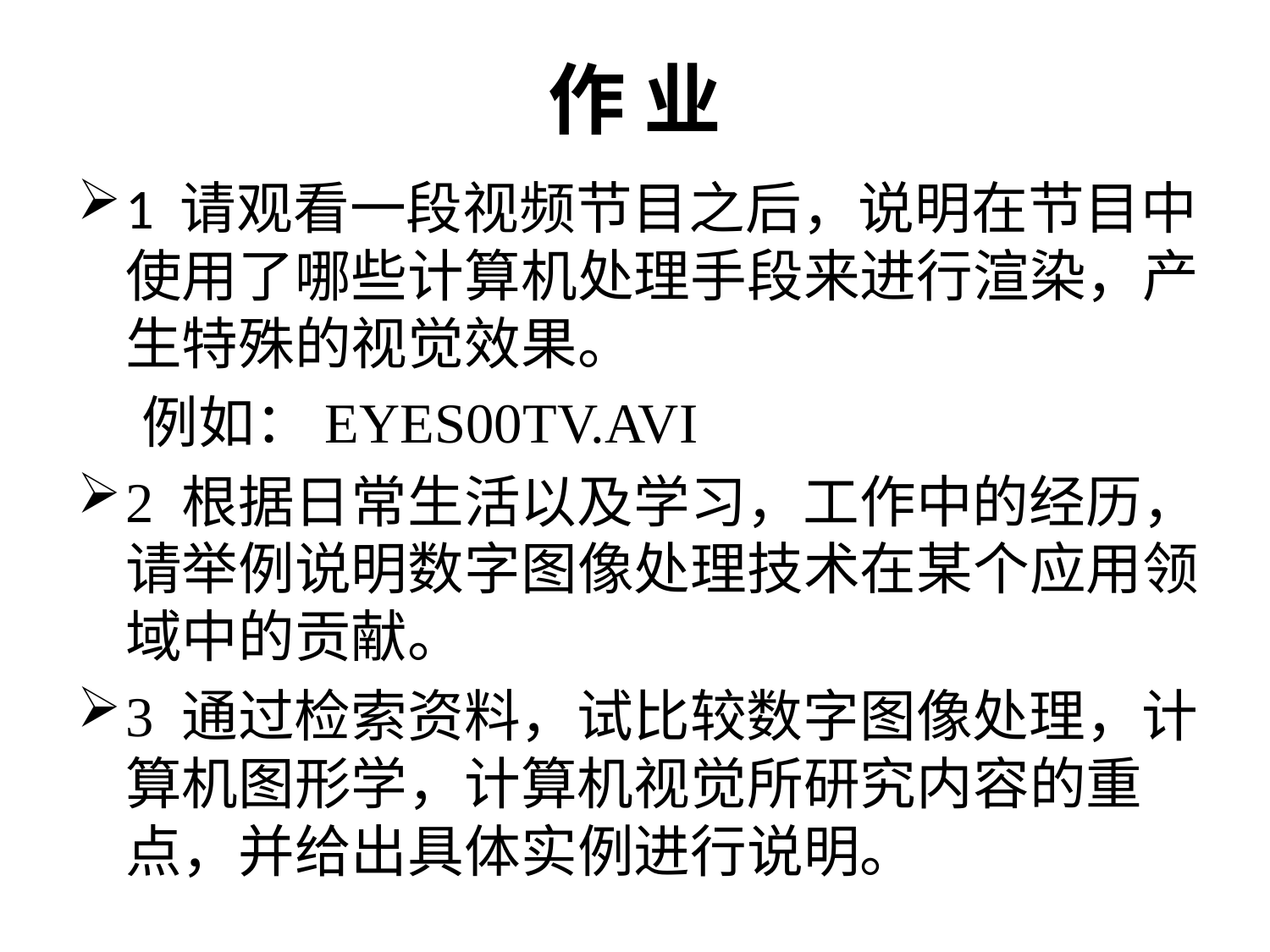

# 作 业
1 请观看一段视频节目之后，说明在节目中使用了哪些计算机处理手段来进行渲染，产生特殊的视觉效果。
    例如：EYES00TV.AVI
2 根据日常生活以及学习，工作中的经历，请举例说明数字图像处理技术在某个应用领域中的贡献。
3 通过检索资料，试比较数字图像处理，计算机图形学，计算机视觉所研究内容的重点，并给出具体实例进行说明。